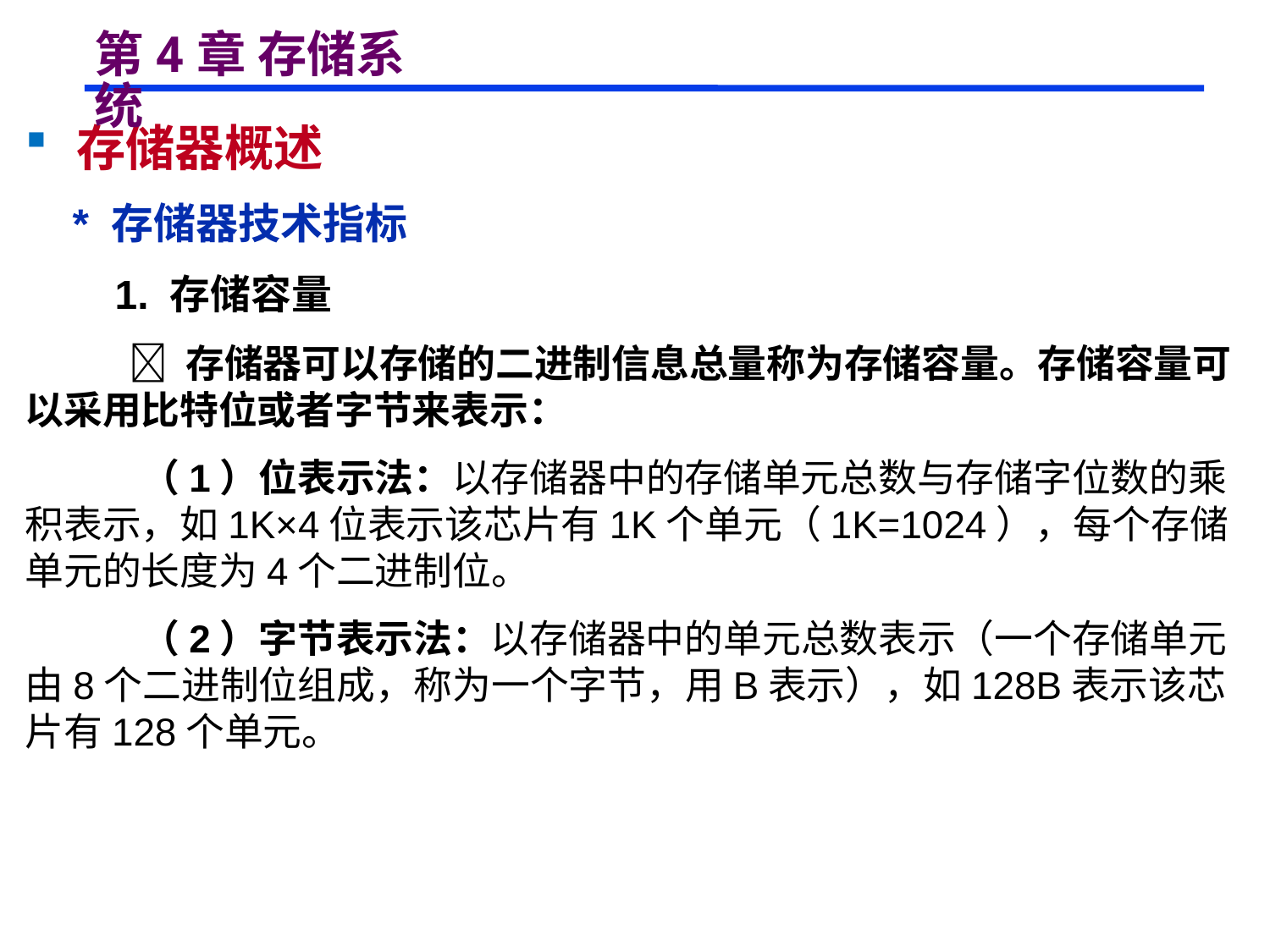

# 第4章 存储系统
 存储器概述
    * 存储器技术指标
        1. 存储容量
            • 存储器可以存储的二进制信息总量称为存储容量。存储容量可以采用比特位或者字节来表示：
            （1）位表示法：以存储器中的存储单元总数与存储字位数的乘积表示，如1K×4位表示该芯片有1K个单元（1K=1024），每个存储单元的长度为4个二进制位。
            （2）字节表示法：以存储器中的单元总数表示（一个存储单元由8个二进制位组成，称为一个字节，用B表示），如128B表示该芯片有128个单元。